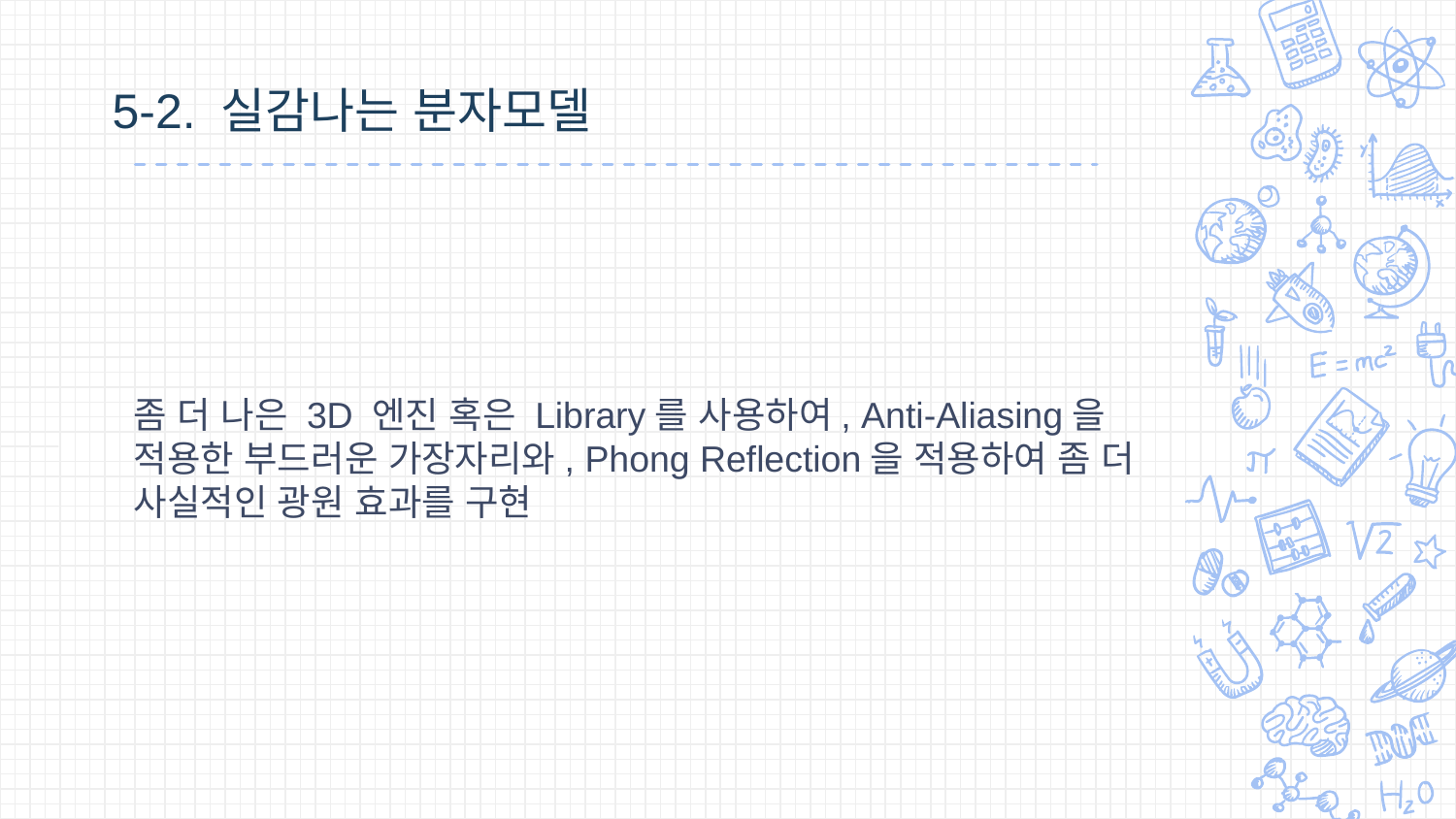

5-2. 실감나는 분자모델
좀 더 나은 3D 엔진 혹은 Library를 사용하여, Anti-Aliasing을 적용한 부드러운 가장자리와, Phong Reflection을 적용하여 좀 더 사실적인 광원 효과를 구현